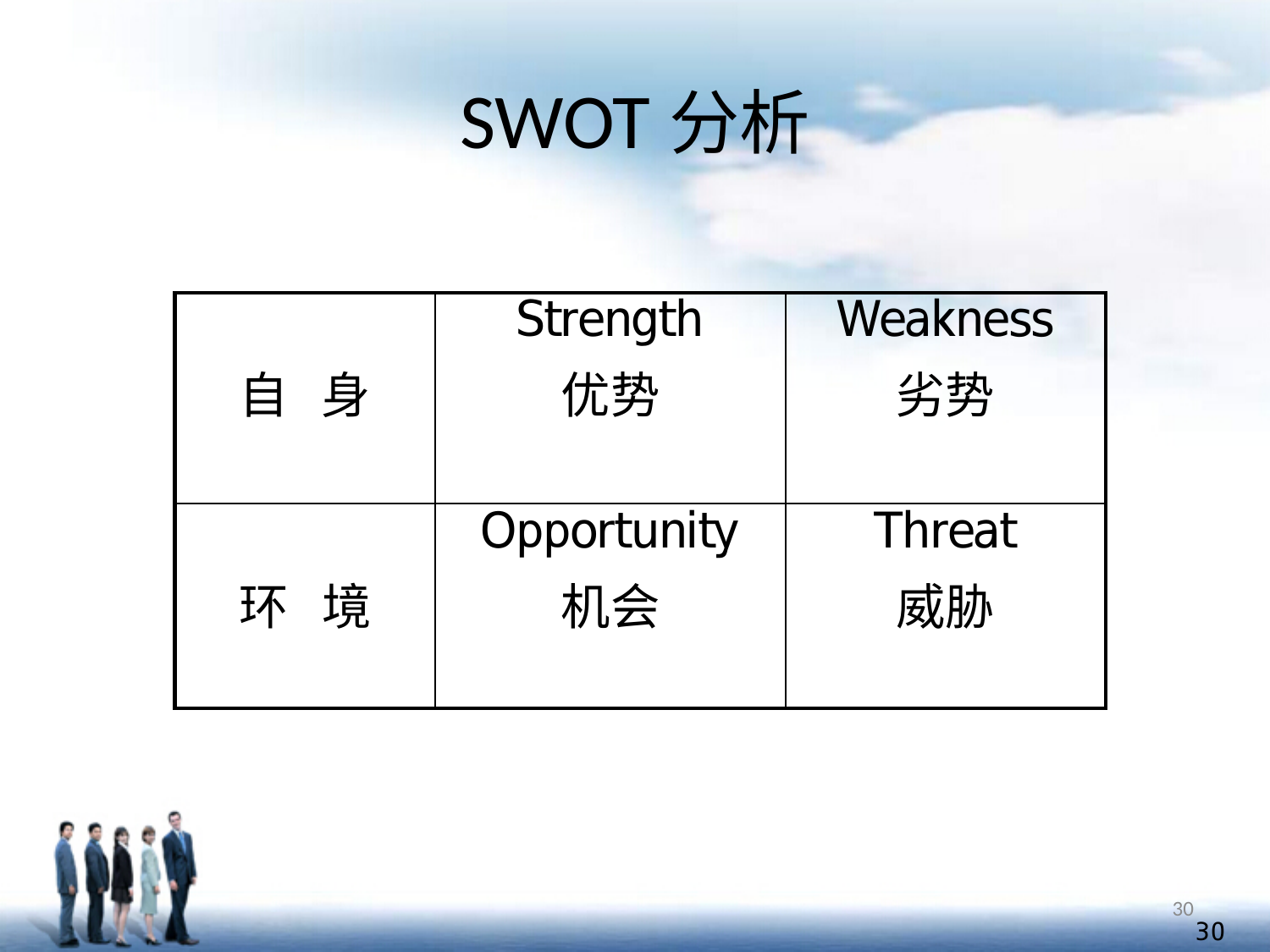

SWOT分析
| 自 身 | Strength 优势 | Weakness 劣势 |
| --- | --- | --- |
| 环 境 | Opportunity 机会 | Threat 威胁 |
30

30